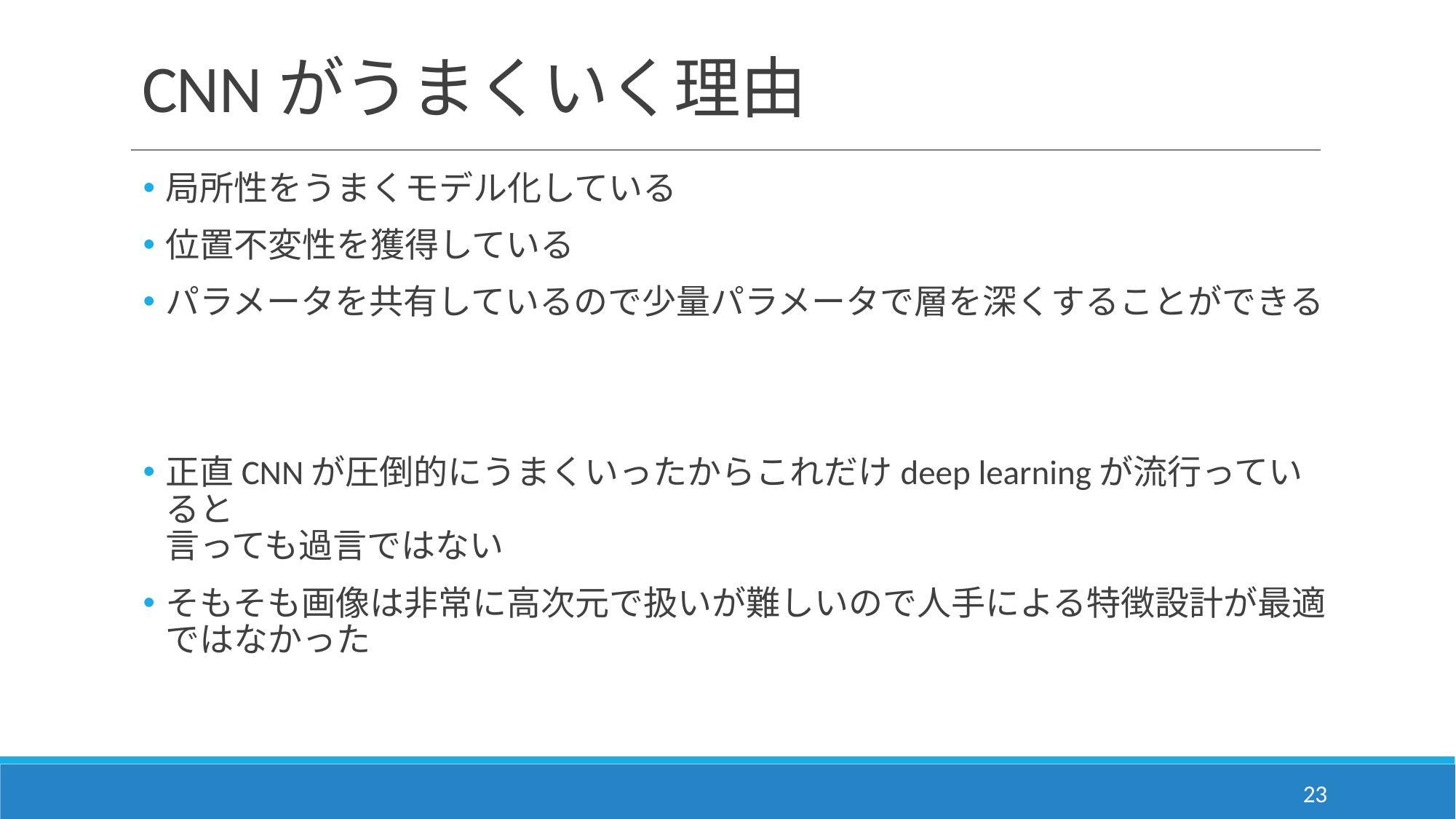

# CNNがうまくいく理由
局所性をうまくモデル化している
位置不変性を獲得している
パラメータを共有しているので少量パラメータで層を深くすることができる

正直CNNが圧倒的にうまくいったからこれだけdeep learningが流行っていると
言っても過言ではない
そもそも画像は非常に高次元で扱いが難しいので人手による特徴設計が最適ではなかった
23